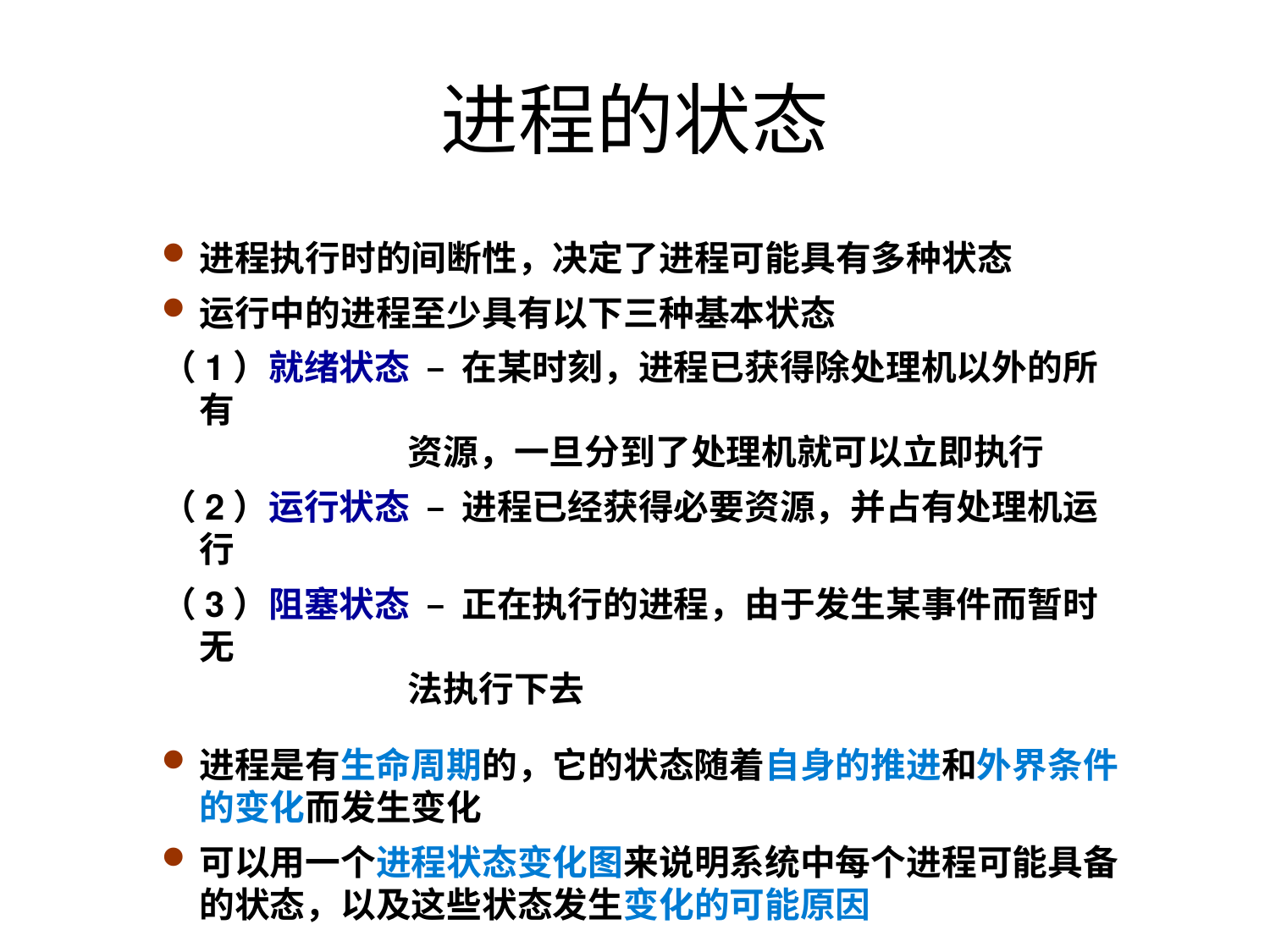

进程的状态
进程执行时的间断性，决定了进程可能具有多种状态
运行中的进程至少具有以下三种基本状态
（1）就绪状态  –  在某时刻，进程已获得除处理机以外的所有
                          资源，一旦分到了处理机就可以立即执行
（2）运行状态  –  进程已经获得必要资源，并占有处理机运行
（3）阻塞状态  –  正在执行的进程，由于发生某事件而暂时无
                          法执行下去

进程是有生命周期的，它的状态随着自身的推进和外界条件的变化而发生变化
可以用一个进程状态变化图来说明系统中每个进程可能具备的状态，以及这些状态发生变化的可能原因